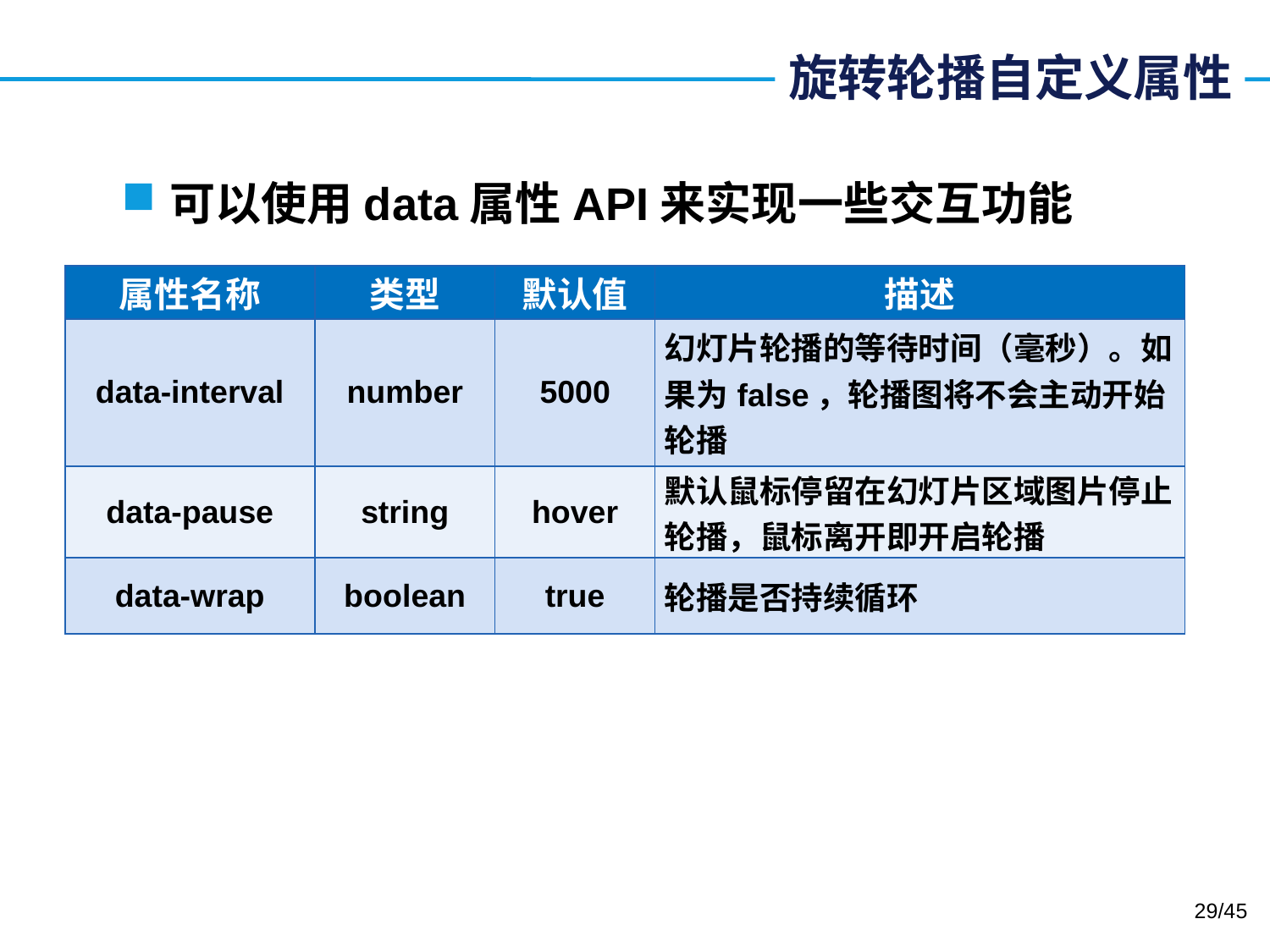

# 旋转轮播自定义属性
可以使用data属性API来实现一些交互功能
| 属性名称 | 类型 | 默认值 | 描述 |
| --- | --- | --- | --- |
| data-interval | number | 5000 | 幻灯片轮播的等待时间（毫秒）。如果为false，轮播图将不会主动开始轮播 |
| data-pause | string | hover | 默认鼠标停留在幻灯片区域图片停止轮播，鼠标离开即开启轮播 |
| data-wrap | boolean | true | 轮播是否持续循环 |
29/45